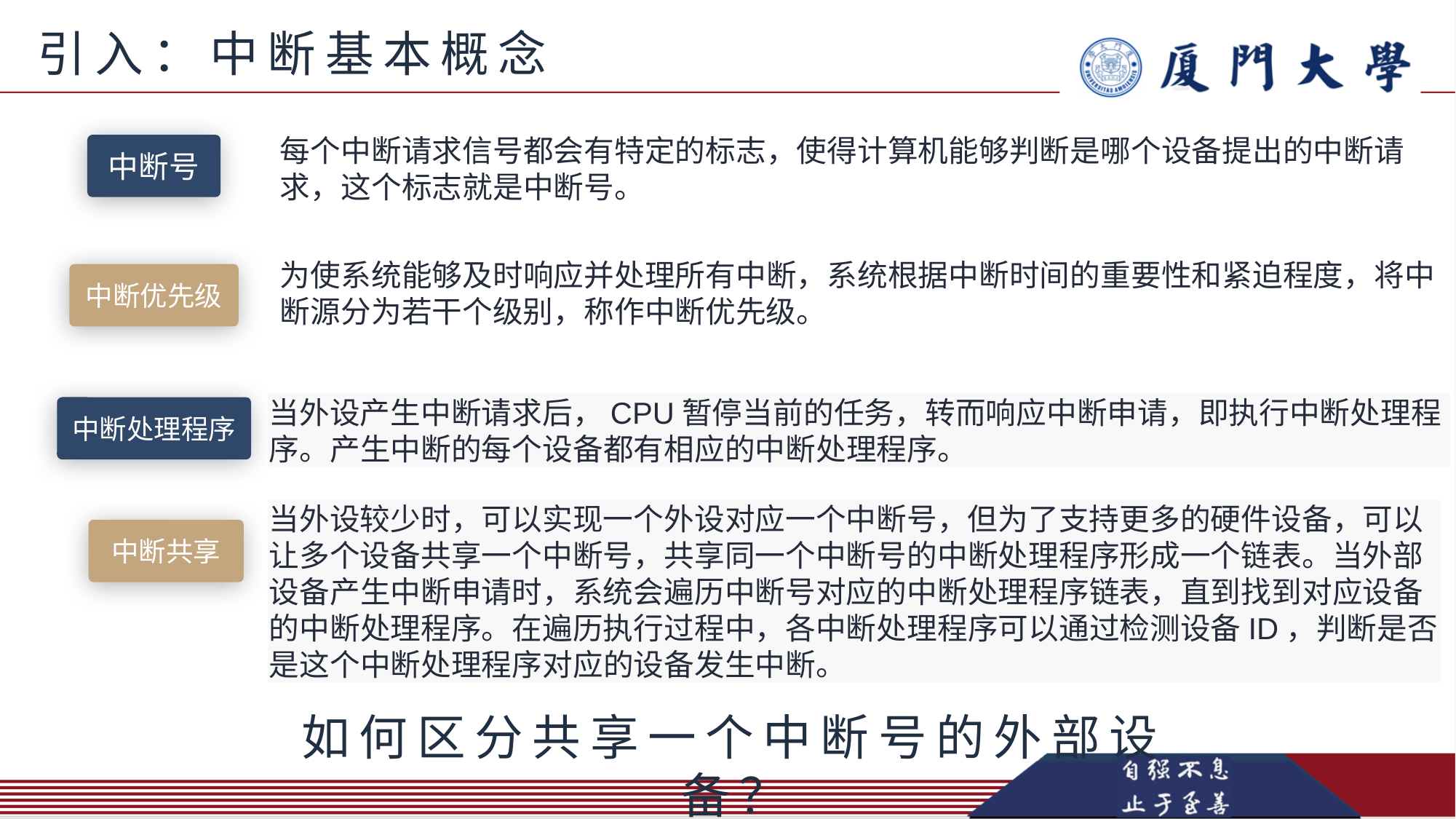

引入：中断基本概念
每个中断请求信号都会有特定的标志，使得计算机能够判断是哪个设备提出的中断请求，这个标志就是中断号。

中断号

为使系统能够及时响应并处理所有中断，系统根据中断时间的重要性和紧迫程度，将中断源分为若干个级别，称作中断优先级。
中断优先级
当外设产生中断请求后，CPU暂停当前的任务，转而响应中断申请，即执行中断处理程
序。产生中断的每个设备都有相应的中断处理程序。
中断处理程序
当外设较少时，可以实现一个外设对应一个中断号，但为了支持更多的硬件设备，可以让多个设备共享一个中断号，共享同一个中断号的中断处理程序形成一个链表。当外部设备产生中断申请时，系统会遍历中断号对应的中断处理程序链表，直到找到对应设备的中断处理程序。在遍历执行过程中，各中断处理程序可以通过检测设备ID，判断是否是这个中断处理程序对应的设备发生中断。
中断共享
如何区分共享一个中断号的外部设备？